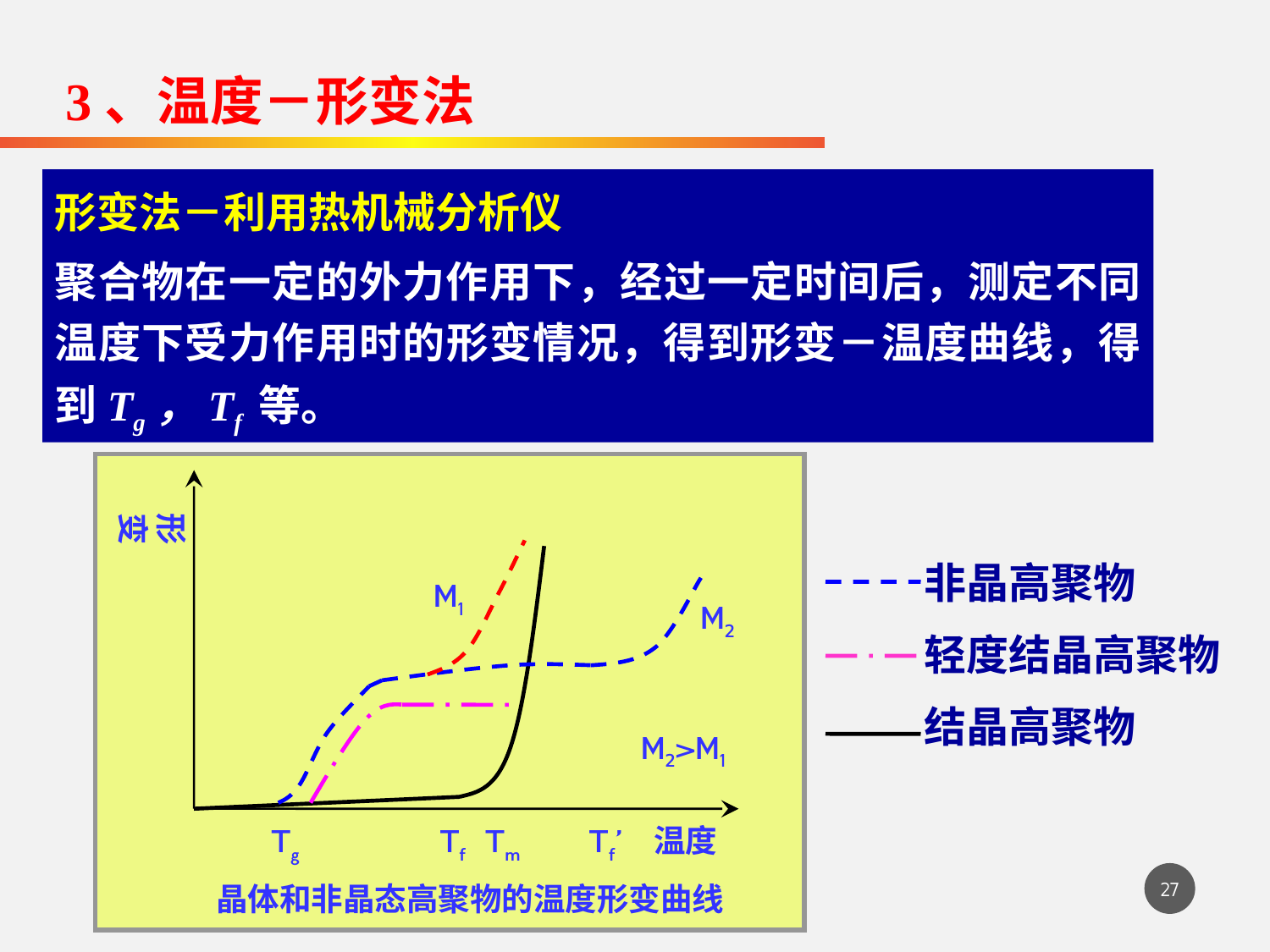

3、温度－形变法
形变法－利用热机械分析仪
聚合物在一定的外力作用下，经过一定时间后，测定不同温度下受力作用时的形变情况，得到形变－温度曲线，得到Tg，Tf 等。

形变

M1

M2

M2>M1

Tg
Tf
Tm
Tf’
温度
晶体和非晶态高聚物的温度形变曲线
        非晶高聚物
        轻度结晶高聚物
        结晶高聚物

27